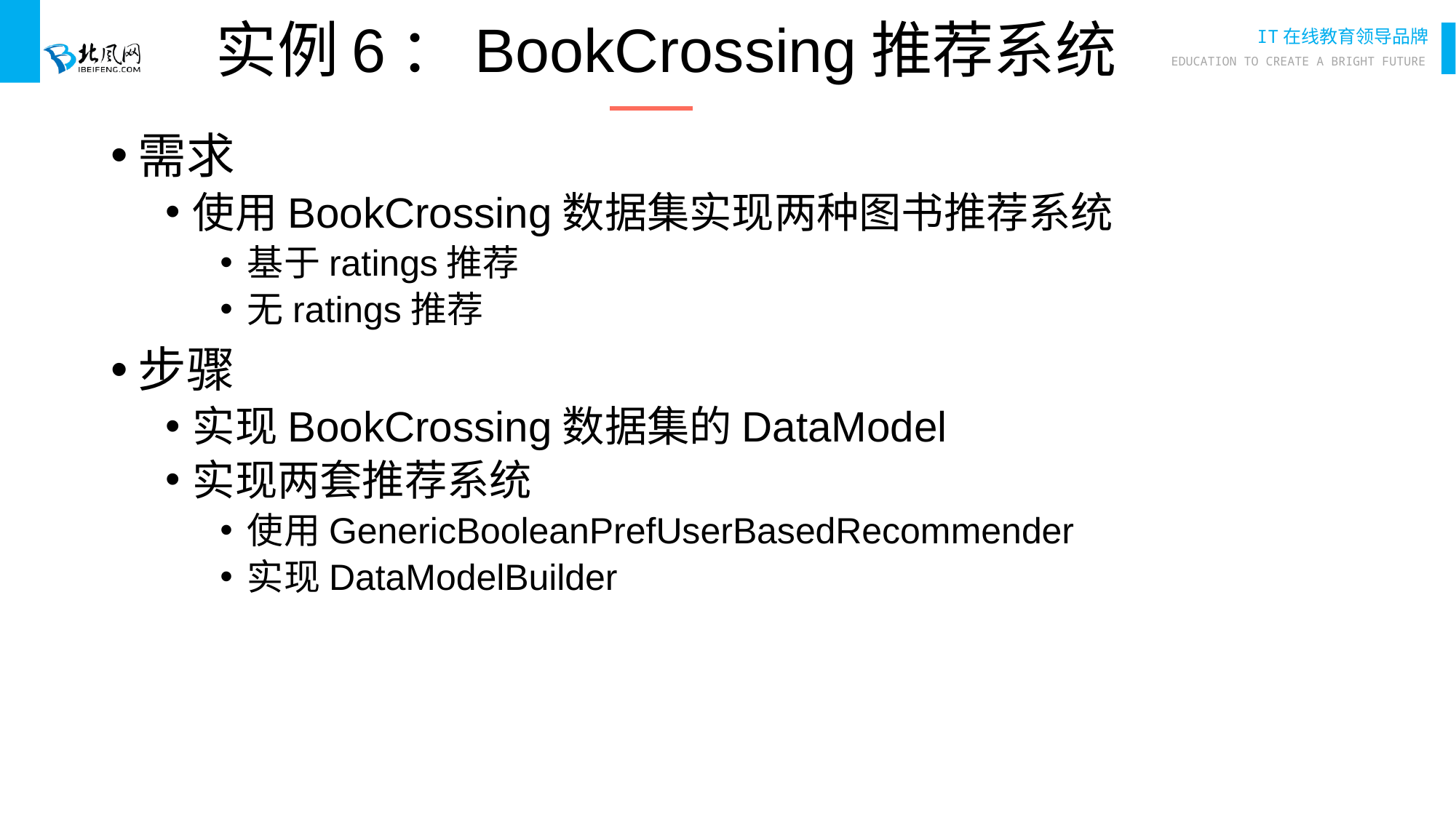

# 实例6：BookCrossing推荐系统
需求
使用BookCrossing数据集实现两种图书推荐系统
基于ratings推荐
无ratings推荐
步骤
实现BookCrossing数据集的DataModel
实现两套推荐系统
使用GenericBooleanPrefUserBasedRecommender
实现DataModelBuilder